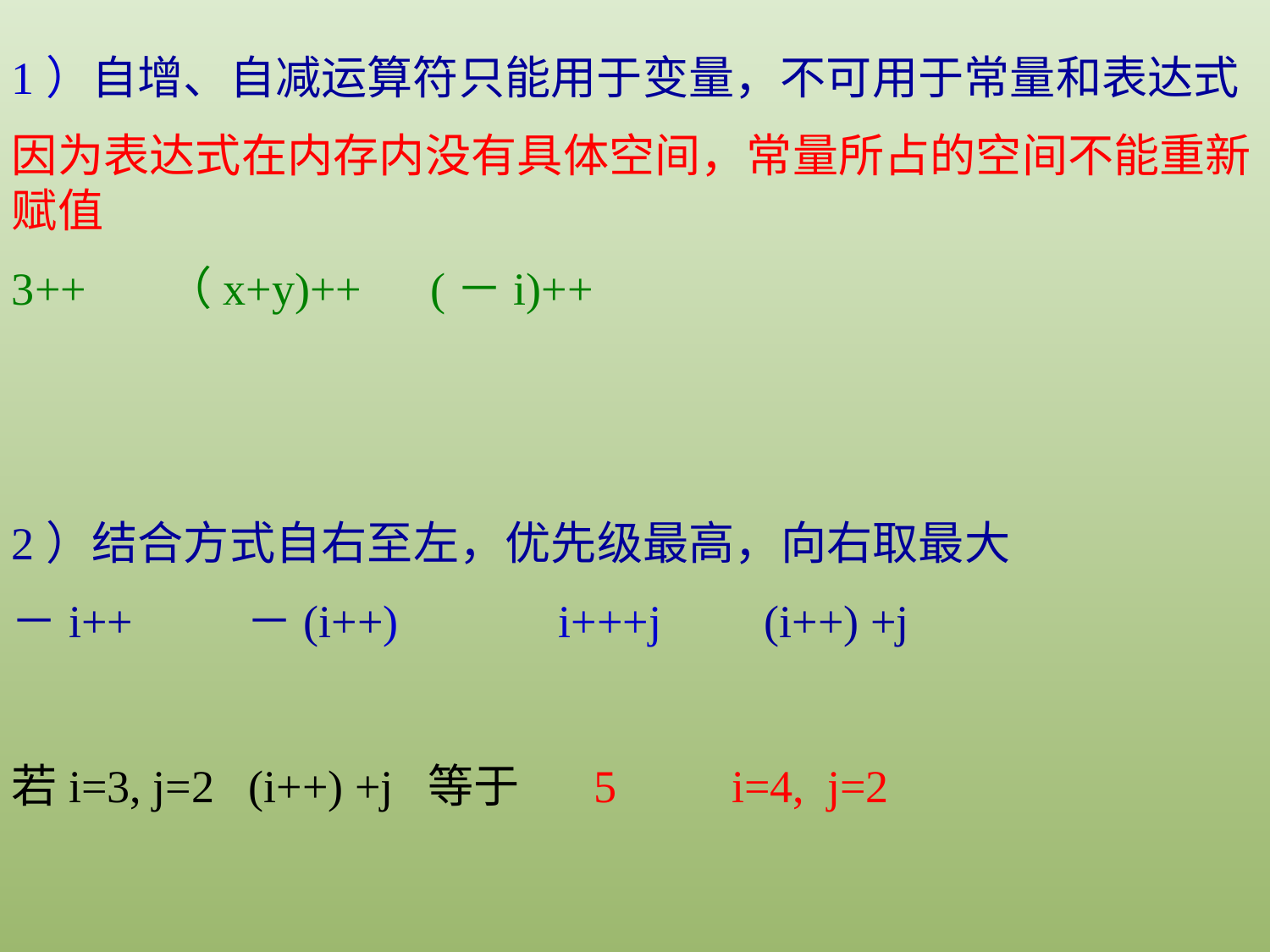

1）自增、自减运算符只能用于变量，不可用于常量和表达式
因为表达式在内存内没有具体空间，常量所占的空间不能重新赋值
3++      （x+y)++      (－i)++
2）结合方式自右至左，优先级最高，向右取最大
－i++         －(i++)              i+++j         (i++) +j
若i=3, j=2   (i++) +j  等于
5
i=4,  j=2
54